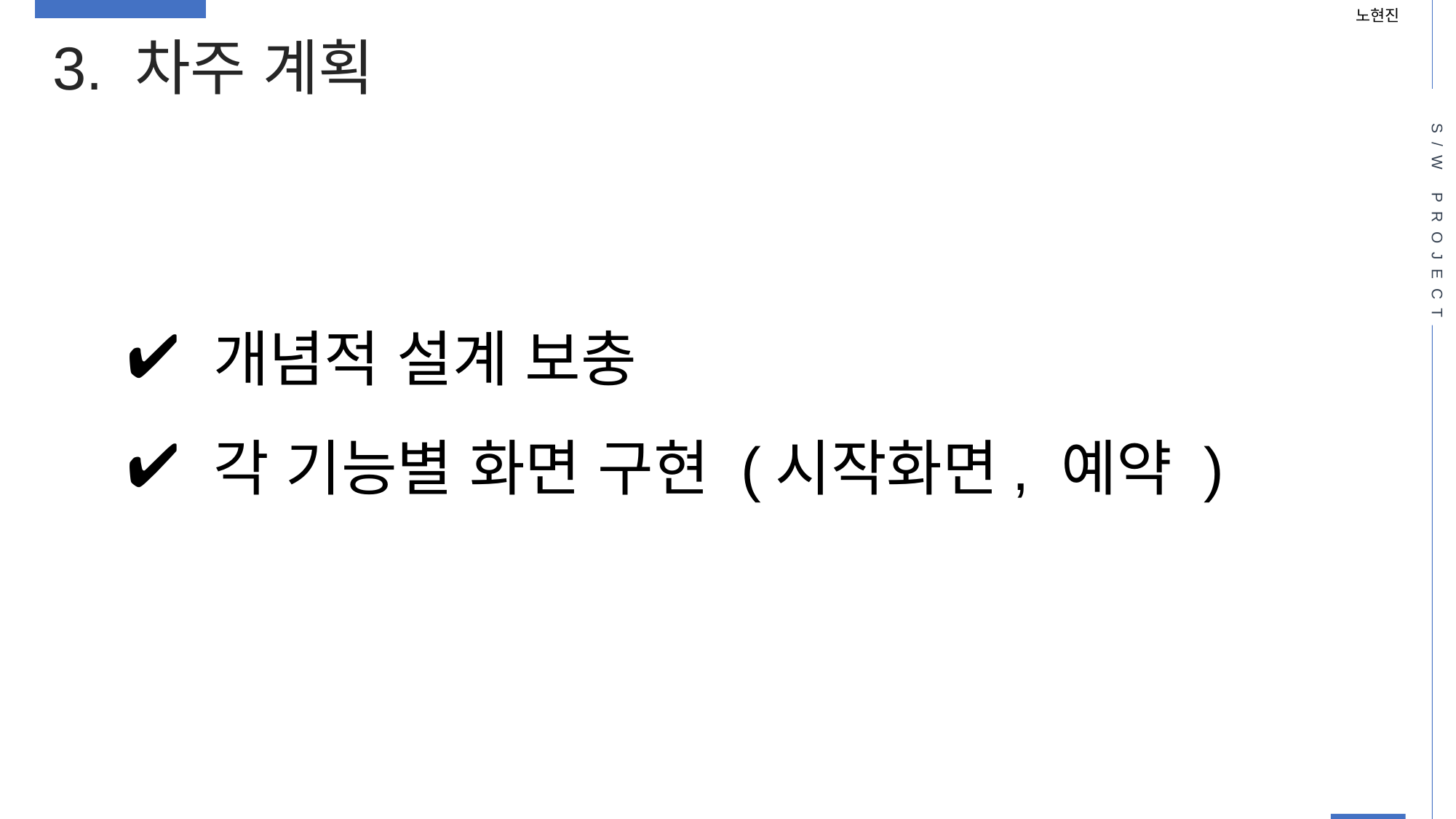

노현진
3. 차주 계획
S/W PROJECT
 개념적 설계 보충
 각 기능별 화면 구현 (시작화면, 예약 )